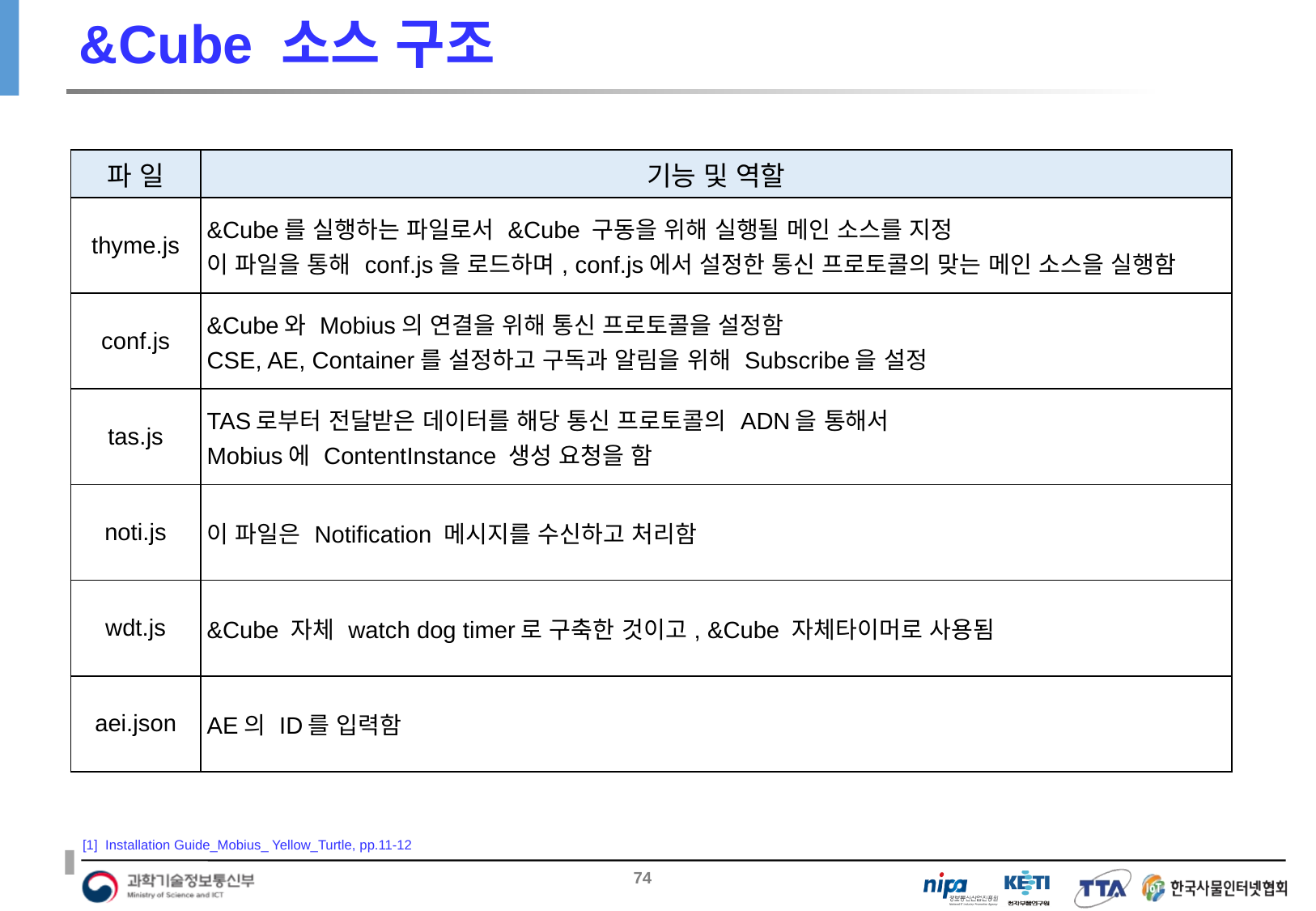

# &Cube 소스 구조

| 파 일 | 기능 및 역할 |
| --- | --- |
| thyme.js | &Cube를 실행하는 파일로서 &Cube 구동을 위해 실행될 메인 소스를 지정 이 파일을 통해 conf.js을 로드하며, conf.js에서 설정한 통신 프로토콜의 맞는 메인 소스을 실행함 |
| conf.js | &Cube와 Mobius의 연결을 위해 통신 프로토콜을 설정함 CSE, AE, Container를 설정하고 구독과 알림을 위해 Subscribe을 설정 |
| tas.js | TAS로부터 전달받은 데이터를 해당 통신 프로토콜의 ADN을 통해서 Mobius에 ContentInstance 생성 요청을 함 |
| noti.js | 이 파일은 Notification 메시지를 수신하고 처리함 |
| wdt.js | &Cube 자체 watch dog timer로 구축한 것이고, &Cube 자체타이머로 사용됨 |
| aei.json | AE의 ID를 입력함 |
[1]  Installation Guide_Mobius_ Yellow_Turtle, pp.11-12